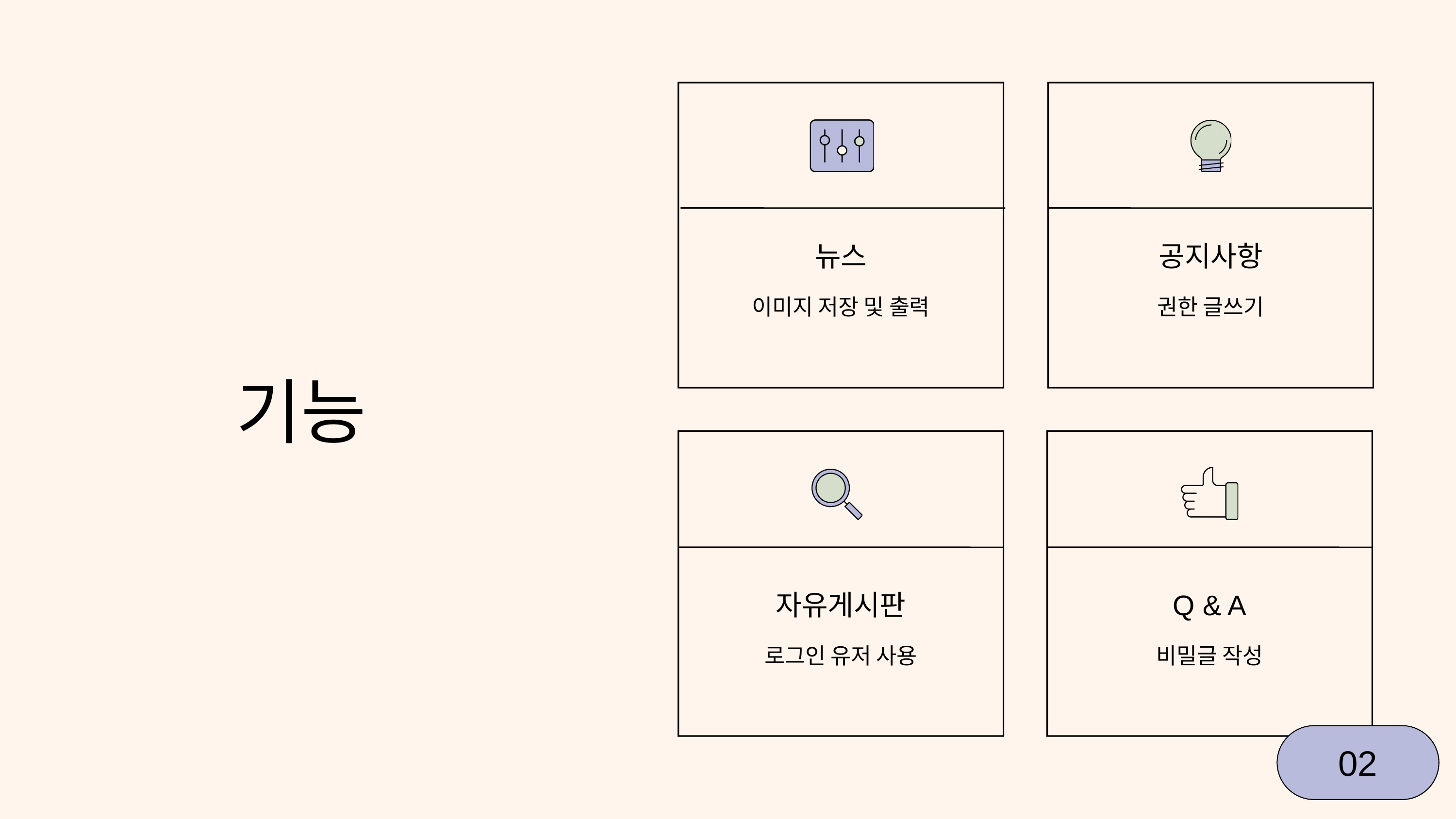

뉴스
이미지 저장 및 출력
공지사항
권한 글쓰기
기능

자유게시판
로그인 유저 사용
Q & A
비밀글 작성

02